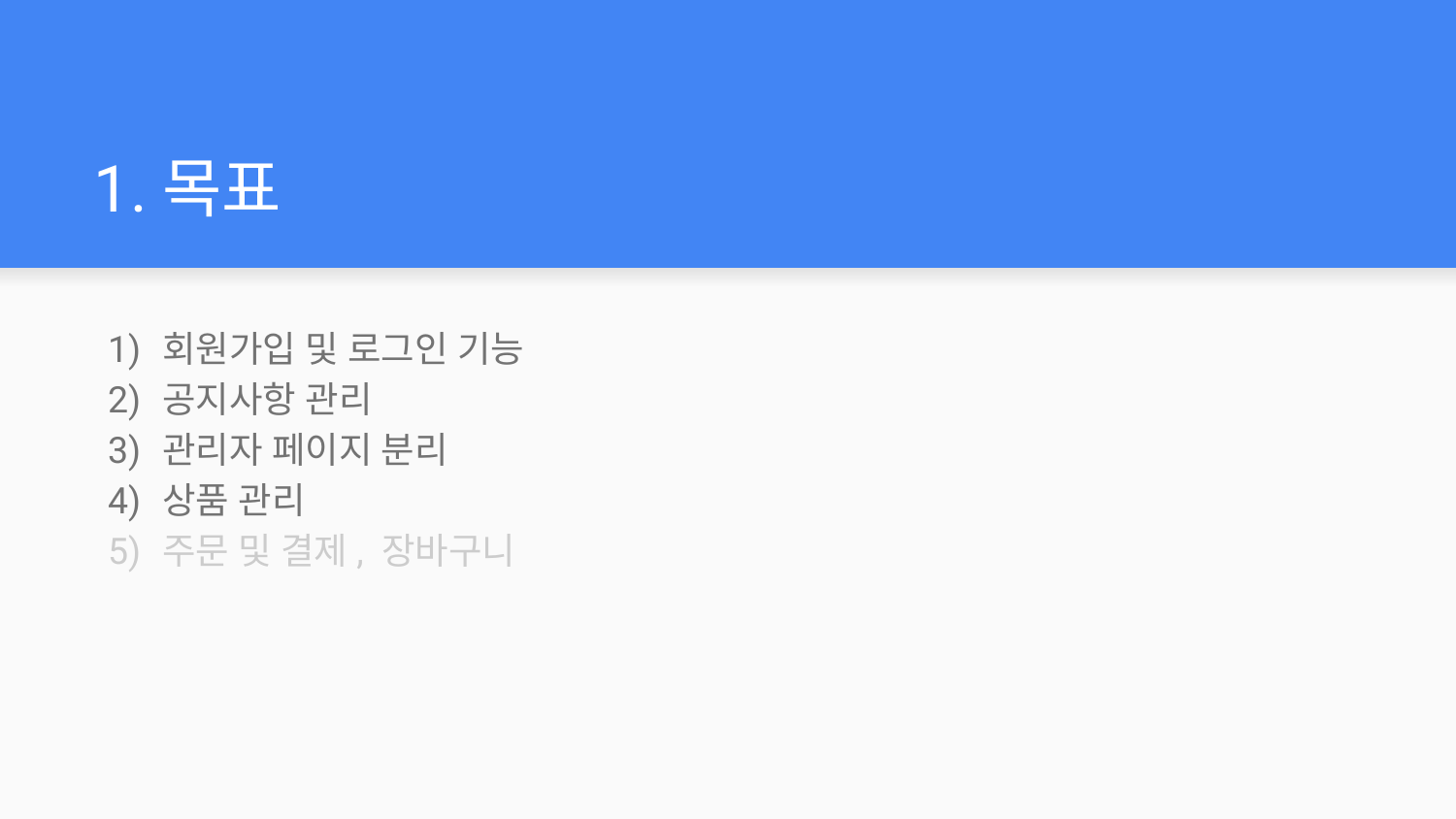

# 목표
회원가입 및 로그인 기능
공지사항 관리
관리자 페이지 분리
상품 관리
주문 및 결제, 장바구니